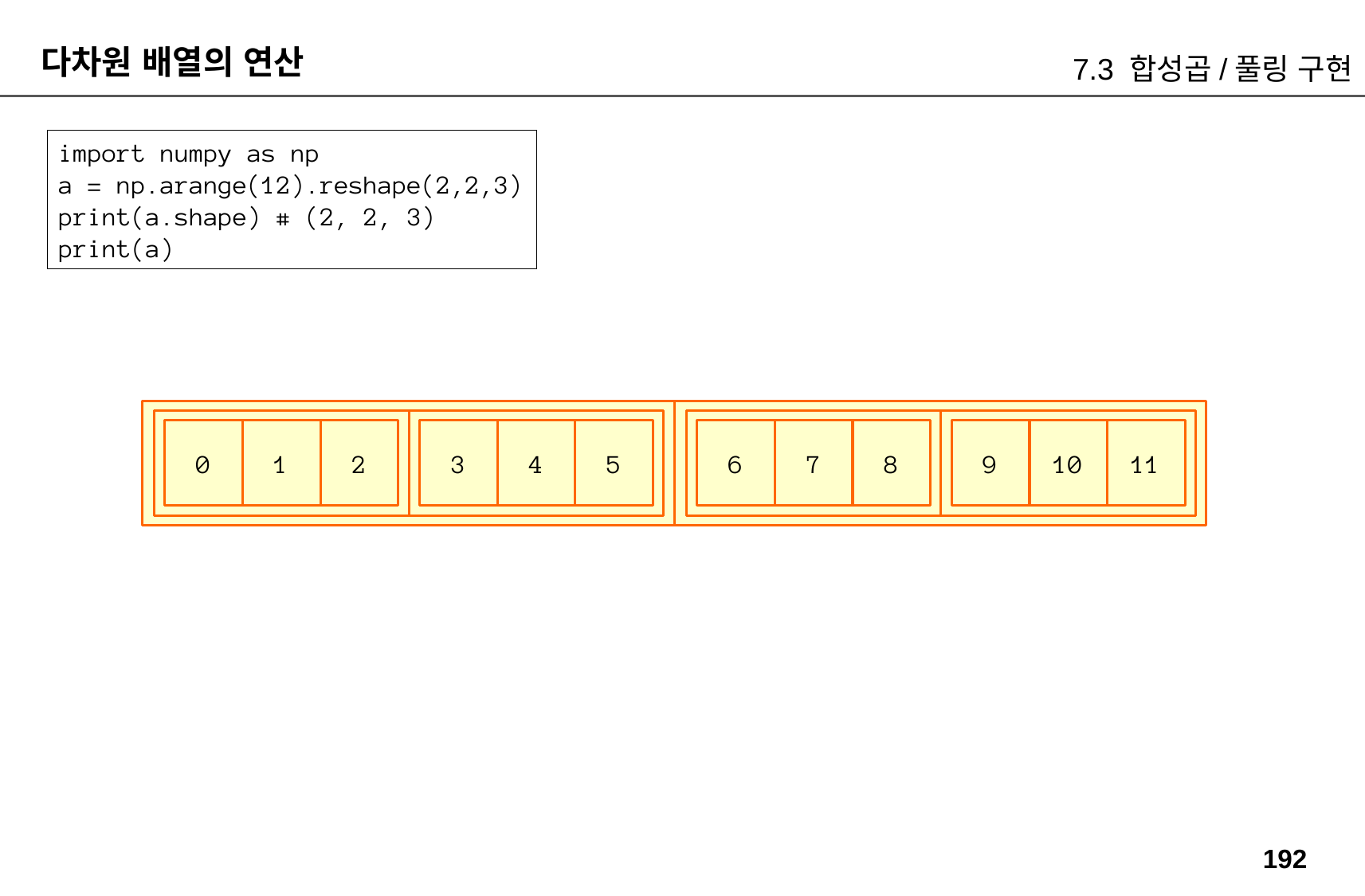

다차원 배열의 연산
7.3 합성곱/풀링 구현
import numpy as np
a = np.arange(12).reshape(2,2,3)
print(a.shape) # (2, 2, 3)
print(a)

3
4
5
9
10
11
0
1
2
6
7
8